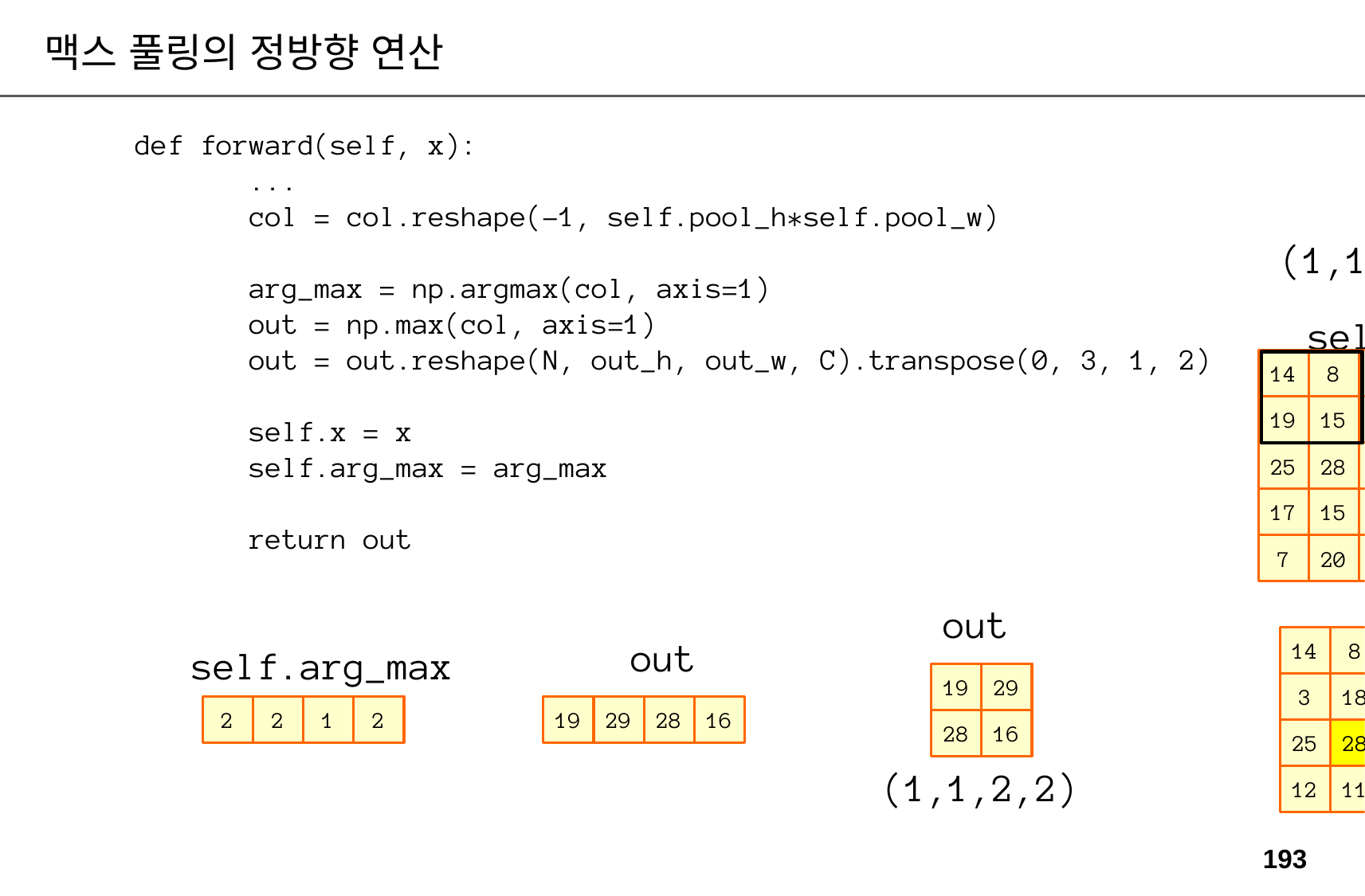

맥스 풀링의 정방향 연산
 def forward(self, x):
        ...
        col = col.reshape(-1, self.pool_h*self.pool_w)

        arg_max = np.argmax(col, axis=1)
        out = np.max(col, axis=1)
        out = out.reshape(N, out_h, out_w, C).transpose(0, 3, 1, 2)

        self.x = x
        self.arg_max = arg_max

        return out
(1,1,4,4)
self.x
14
8
3
18
6

19
15
29
19
18
25
28
12
11
18
17
15
16
15
8
7
20
22
1
15
col
out
out
14
8
19
15
self.arg_max
19
29
3
18
29
19
2
2
1
2
19
29
28
16
28
16
25
28
17
15
(1,1,2,2)
12
11
16
15